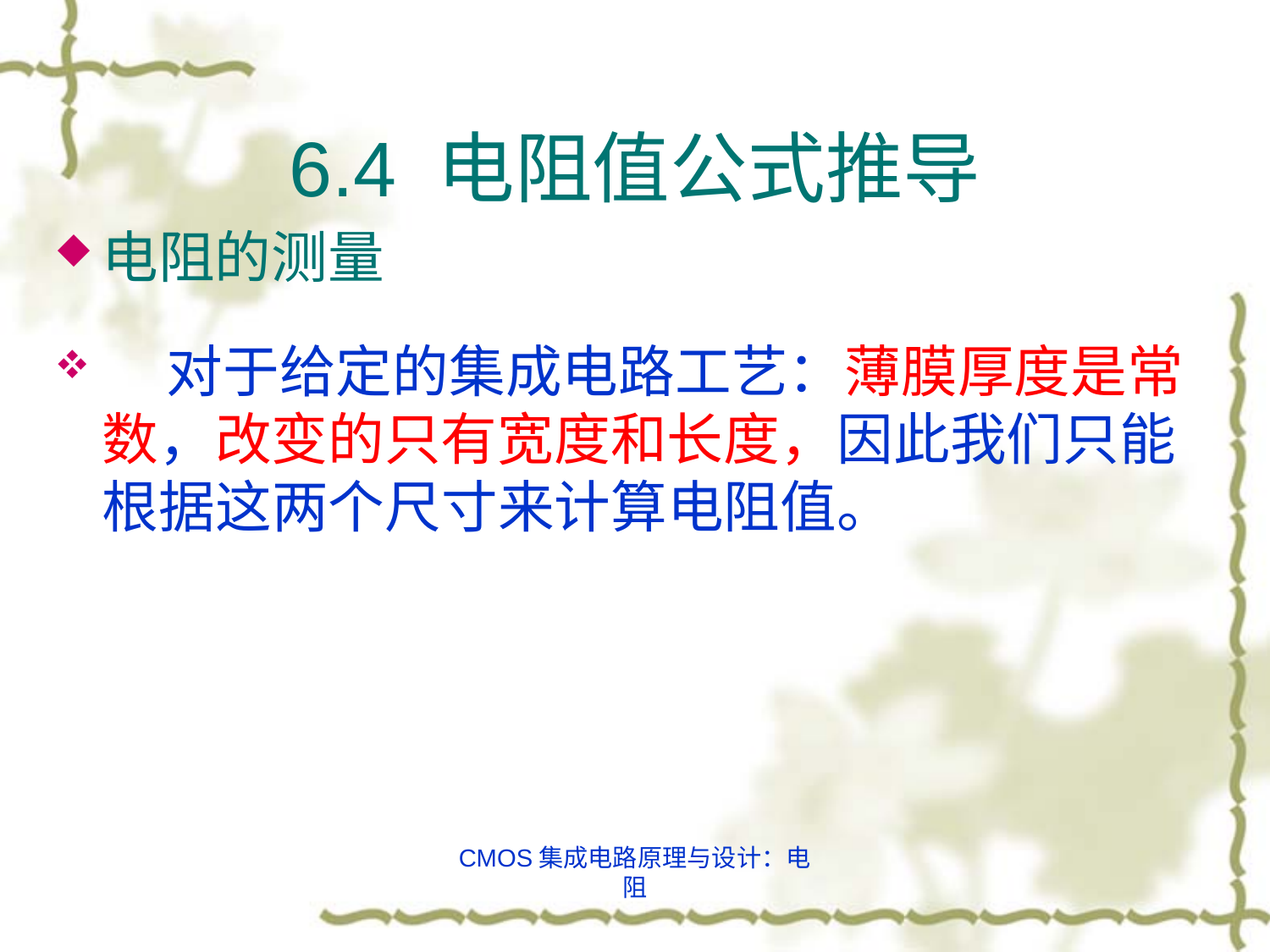

# 6.4 电阻值公式推导
电阻的测量

    对于给定的集成电路工艺：薄膜厚度是常  数，改变的只有宽度和长度，因此我们只能根据这两个尺寸来计算电阻值。
CMOS集成电路原理与设计：电阻
23